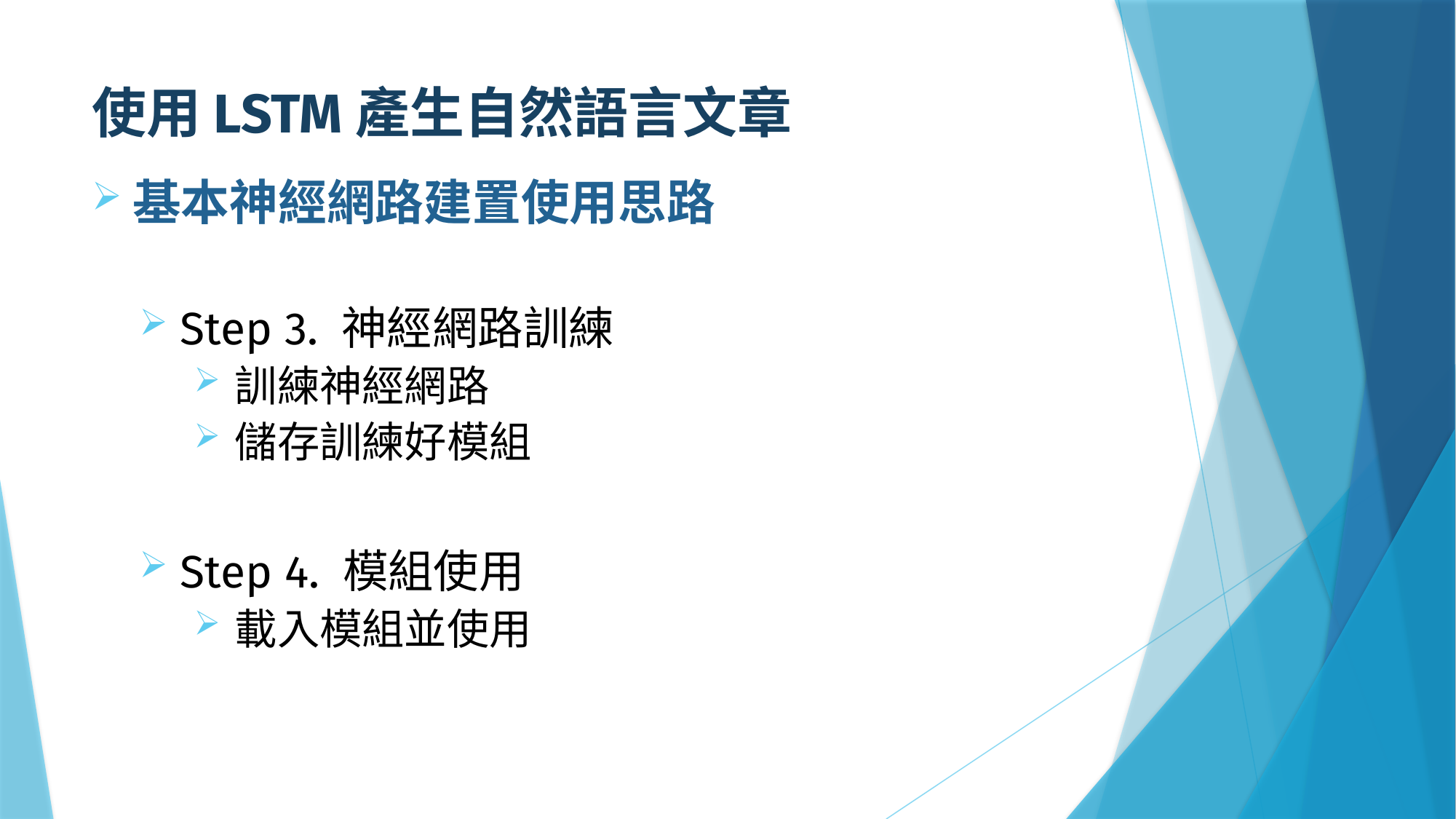

# 使用LSTM產生自然語言文章
基本神經網路建置使用思路

Step 3. 神經網路訓練
訓練神經網路
儲存訓練好模組

Step 4. 模組使用
載入模組並使用